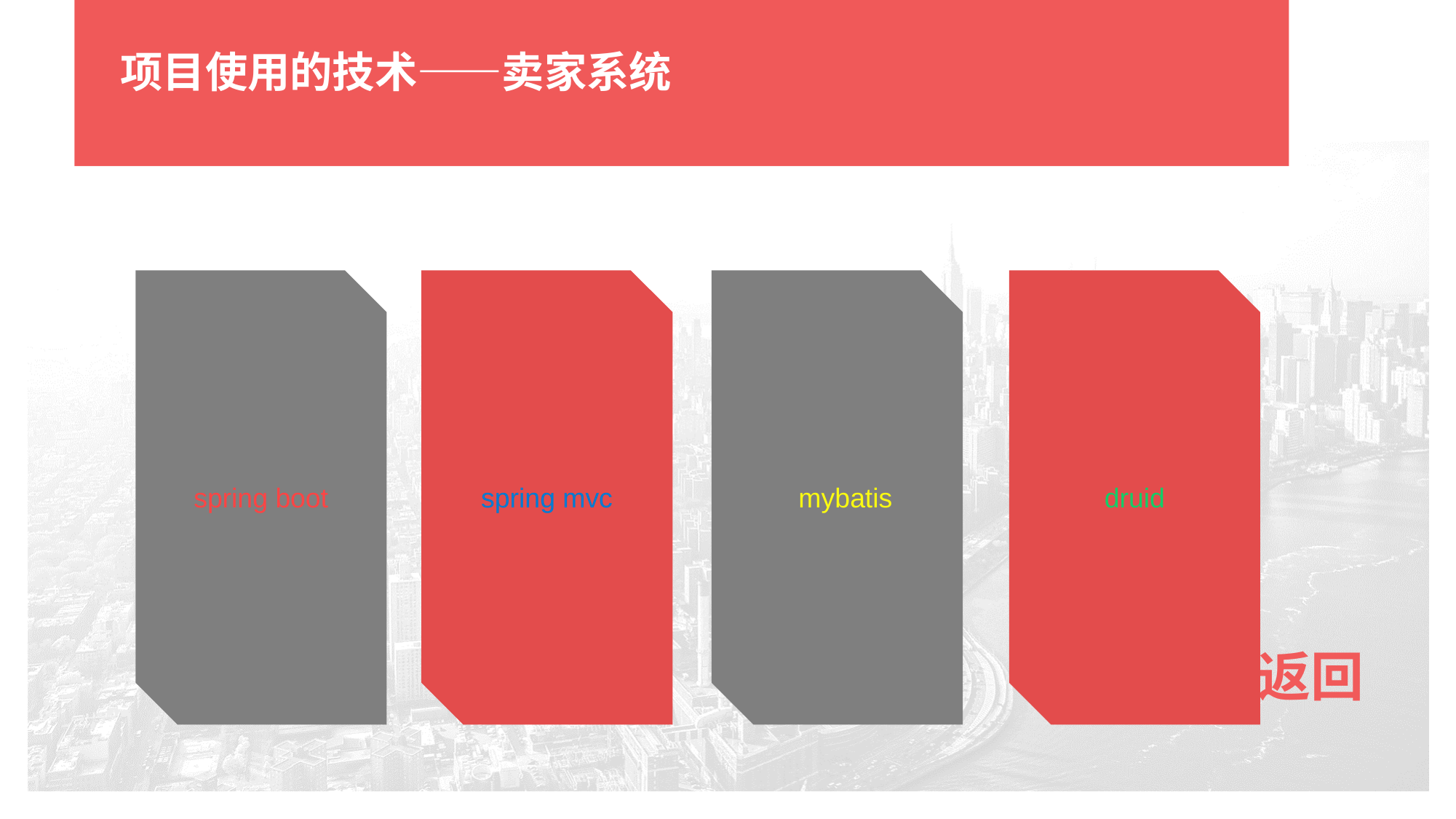

项目使用的技术——卖家系统

spring boot
spring mvc
mybatis
druid
返回